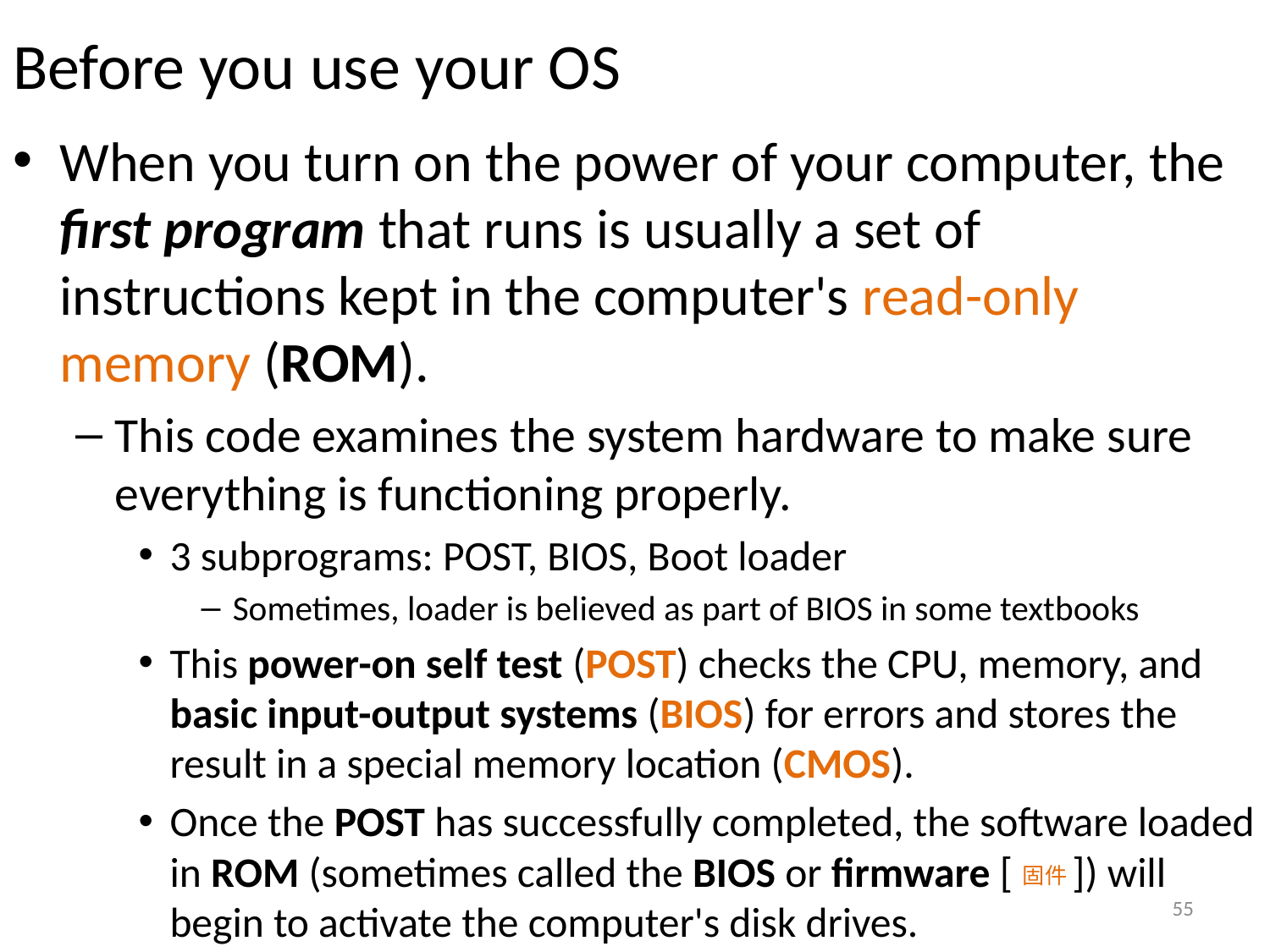

# Before you use your OS
When you turn on the power of your computer, the first program that runs is usually a set of instructions kept in the computer's read-only memory (ROM).
This code examines the system hardware to make sure everything is functioning properly.
3 subprograms: POST, BIOS, Boot loader
Sometimes, loader is believed as part of BIOS in some textbooks
This power-on self test (POST) checks the CPU, memory, and basic input-output systems (BIOS) for errors and stores the result in a special memory location (CMOS).
Once the POST has successfully completed, the software loaded in ROM (sometimes called the BIOS or firmware [固件]) will begin to activate the computer's disk drives.
55